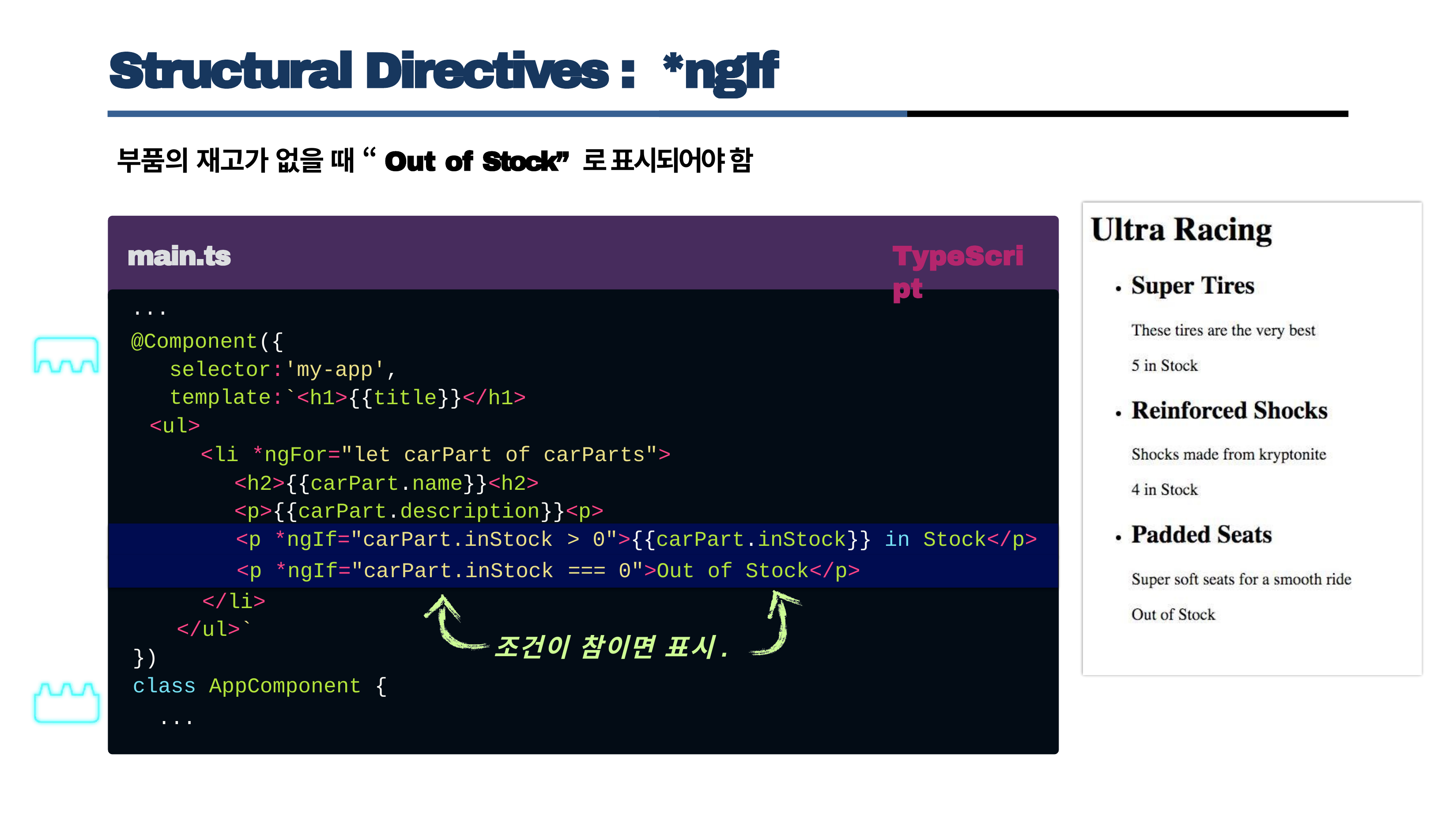

# Structural Directives :  *ngIf
부품의 재고가 없을 때 “Out of Stock” 로 표시되어야 함

main.ts
...
@Component({  selector:  template:
<ul>
TypeScript

'my-app',
`<h1>{{title}}</h1>
<li *ngFor="let carPart of carParts">
<h2>{{carPart.name}}<h2>
<p>{{carPart.description}}<p>

<p *ngIf="carPart.inStock
<p *ngIf="carPart.inStock
> 0">{{carPart.inStock}} in Stock</p>
=== 0">Out of Stock</p>

</li>
</ul>`

조건이 참이면 표시.
})
class AppComponent {
...